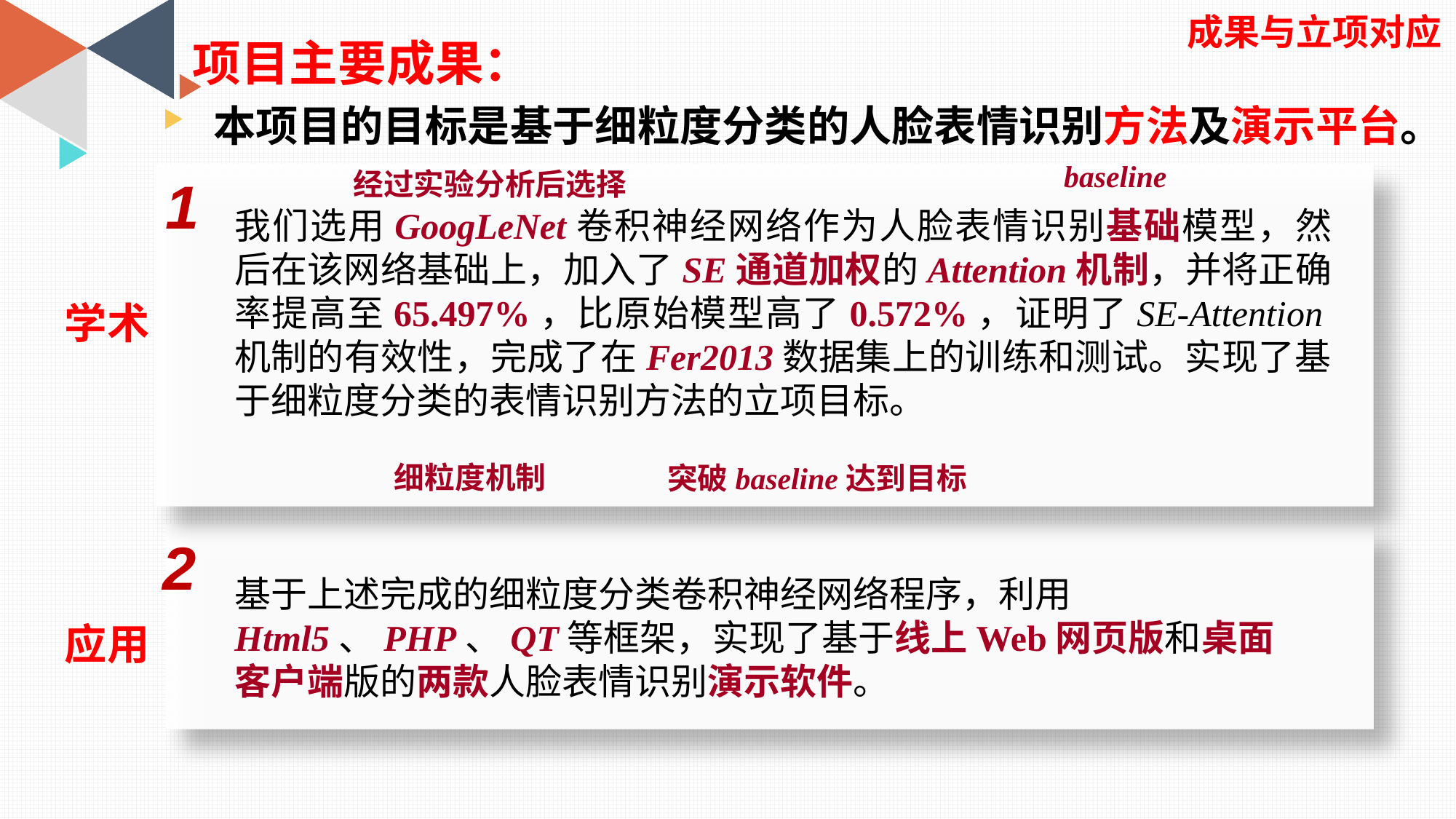

成果与立项对应
项目主要成果：
本项目的目标是基于细粒度分类的人脸表情识别方法及演示平台。
baseline
经过实验分析后选择
1

我们选用GoogLeNet卷积神经网络作为人脸表情识别基础模型，然后在该网络基础上，加入了SE通道加权的Attention机制，并将正确率提高至65.497%，比原始模型高了0.572%，证明了SE-Attention机制的有效性，完成了在Fer2013数据集上的训练和测试。实现了基于细粒度分类的表情识别方法的立项目标。

学术
细粒度机制
突破baseline达到目标
2

基于上述完成的细粒度分类卷积神经网络程序，利用Html5、PHP、QT等框架，实现了基于线上Web网页版和桌面客户端版的两款人脸表情识别演示软件。
应用